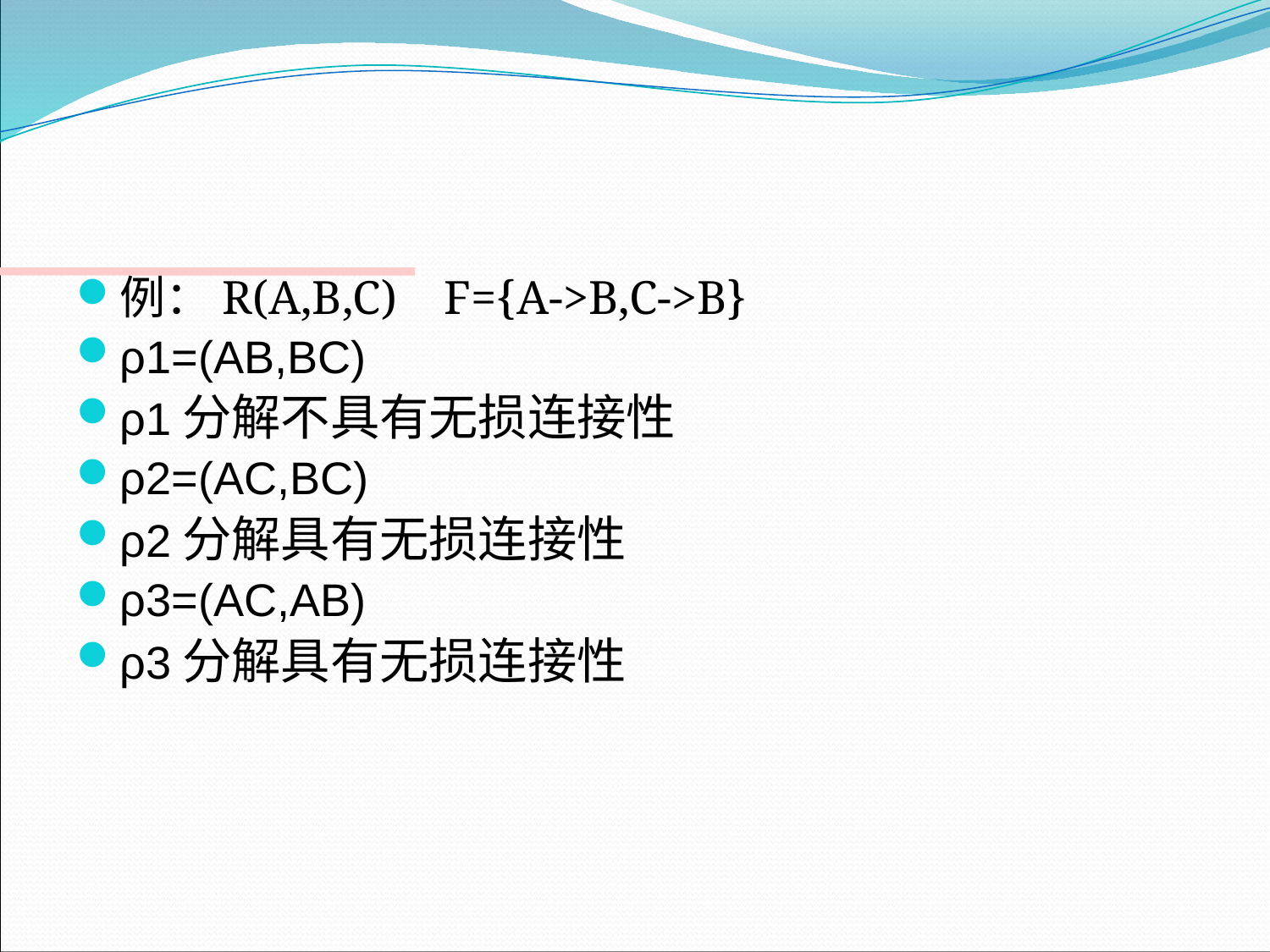

#
例：R(A,B,C)    F={A->B,C->B}
ρ1=(AB,BC)
ρ1分解不具有无损连接性
ρ2=(AC,BC)
ρ2分解具有无损连接性
ρ3=(AC,AB)
ρ3分解具有无损连接性

647